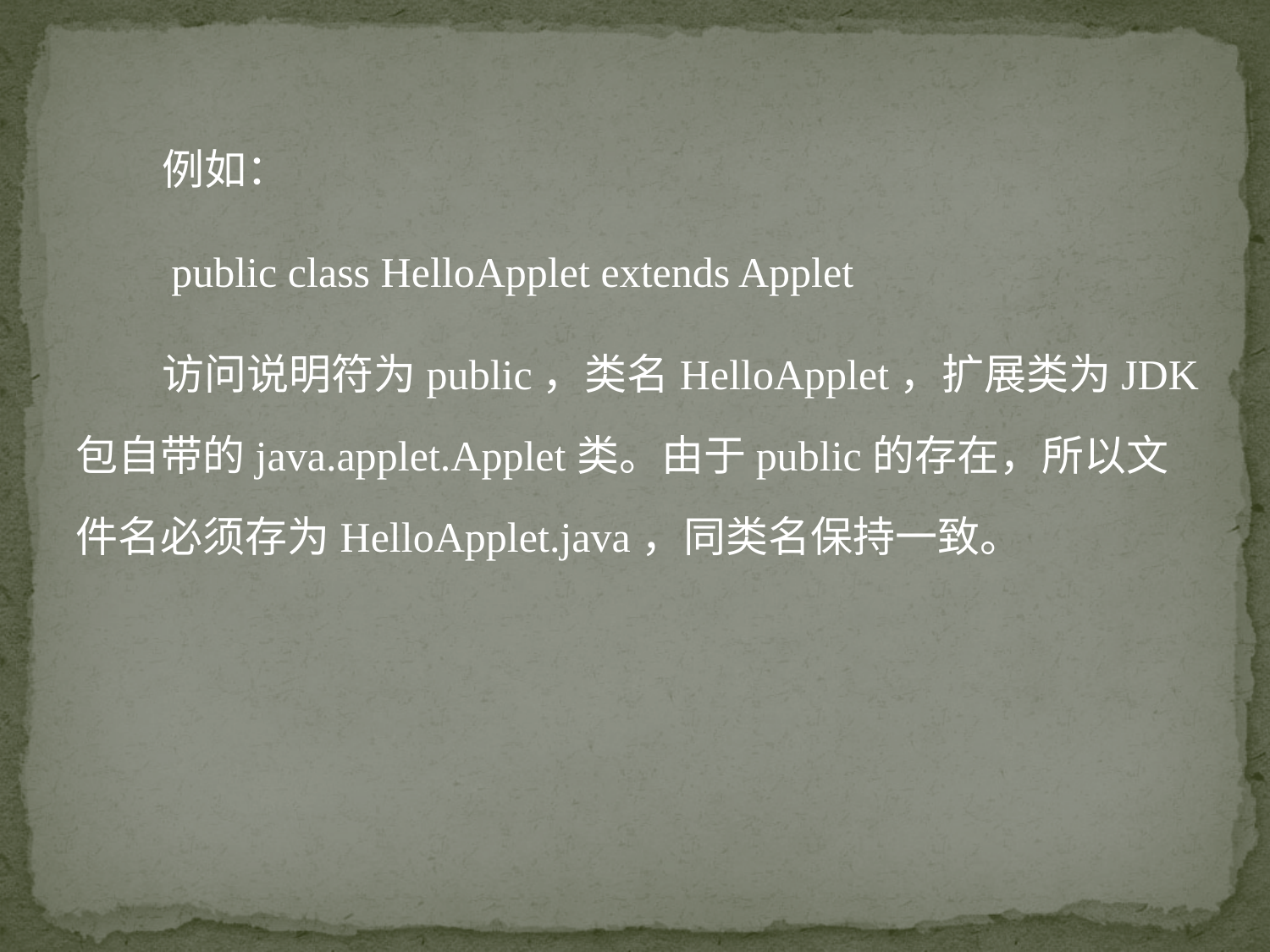

例如：
         public class HelloApplet extends Applet
        访问说明符为public，类名HelloApplet，扩展类为JDK包自带的java.applet.Applet类。由于public的存在，所以文件名必须存为HelloApplet.java，同类名保持一致。